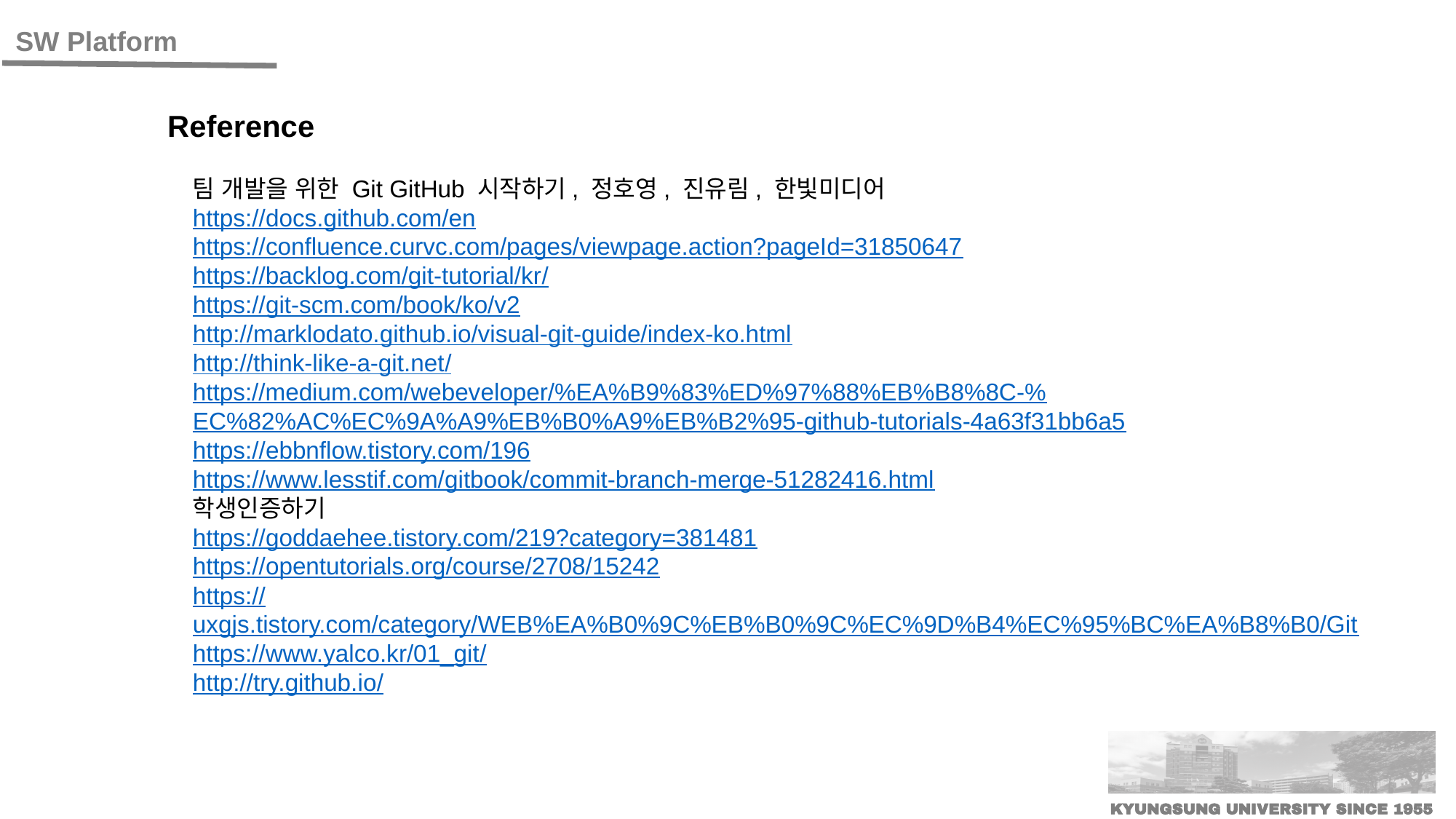

Reference
팀 개발을 위한 Git GitHub 시작하기, 정호영, 진유림, 한빛미디어
https://docs.github.com/en
https://confluence.curvc.com/pages/viewpage.action?pageId=31850647
https://backlog.com/git-tutorial/kr/
https://git-scm.com/book/ko/v2
http://marklodato.github.io/visual-git-guide/index-ko.html
http://think-like-a-git.net/
https://medium.com/webeveloper/%EA%B9%83%ED%97%88%EB%B8%8C-%EC%82%AC%EC%9A%A9%EB%B0%A9%EB%B2%95-github-tutorials-4a63f31bb6a5
https://ebbnflow.tistory.com/196
https://www.lesstif.com/gitbook/commit-branch-merge-51282416.html
학생인증하기
https://goddaehee.tistory.com/219?category=381481
https://opentutorials.org/course/2708/15242
https://uxgjs.tistory.com/category/WEB%EA%B0%9C%EB%B0%9C%EC%9D%B4%EC%95%BC%EA%B8%B0/Git
https://www.yalco.kr/01_git/
http://try.github.io/